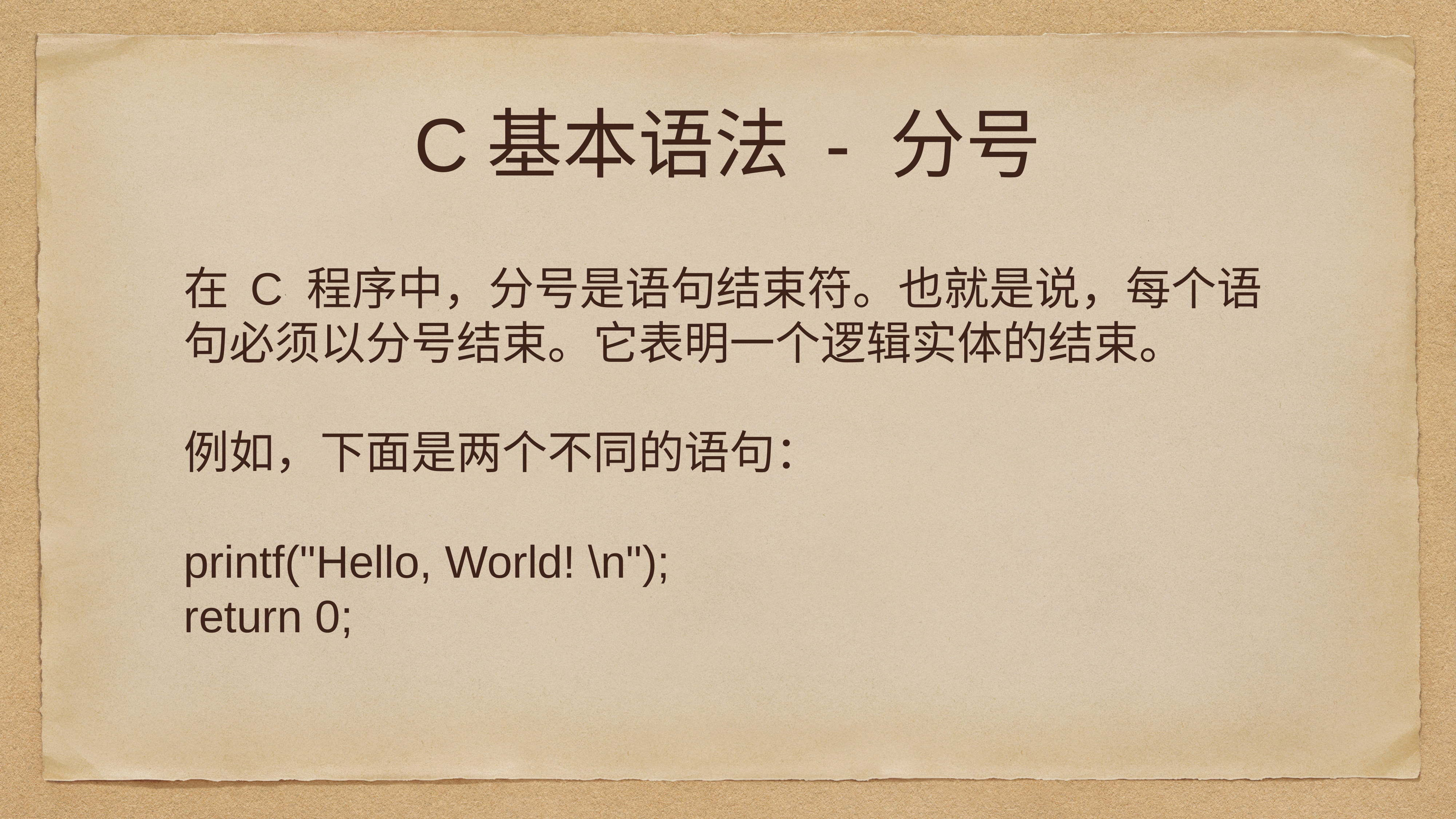

# C基本语法 - 分号
在 C 程序中，分号是语句结束符。也就是说，每个语句必须以分号结束。它表明一个逻辑实体的结束。

例如，下面是两个不同的语句：

printf("Hello, World! \n");
return 0;